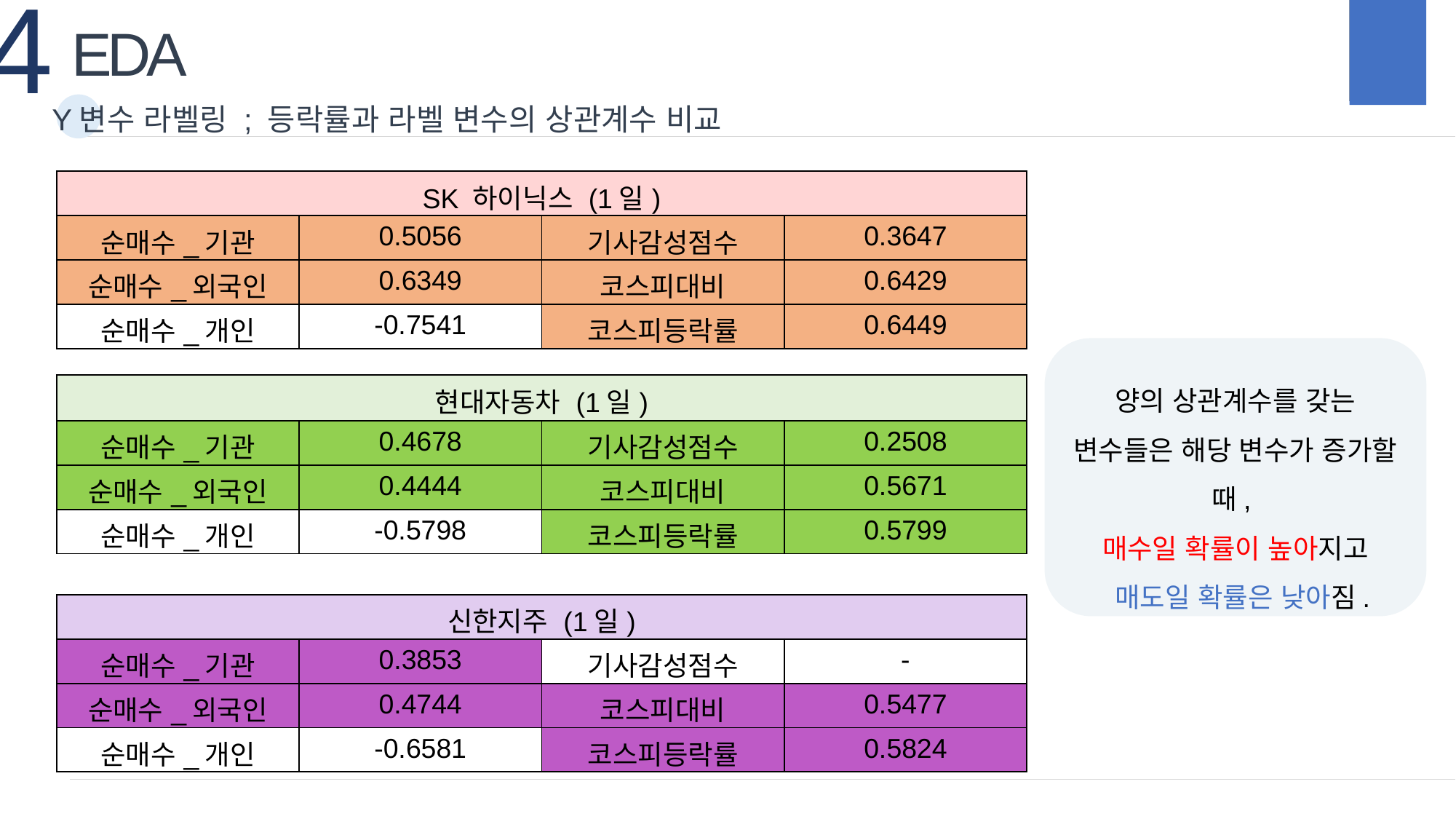

4

EDA

Y변수 라벨링 ; 등락률과 라벨 변수의 상관계수 비교
| SK 하이닉스 (1일) |  |  |  |
| --- | --- | --- | --- |
| 순매수\_기관 | 0.5056 | 기사감성점수 | 0.3647 |
| 순매수\_외국인 | 0.6349 | 코스피대비 | 0.6429 |
| 순매수\_개인 | -0.7541 | 코스피등락률 | 0.6449 |

양의 상관계수를 갖는 변수들은 해당 변수가 증가할 때,
매수일 확률이 높아지고
 매도일 확률은 낮아짐.
| 현대자동차 (1일) |  |  |  |
| --- | --- | --- | --- |
| 순매수\_기관 | 0.4678 | 기사감성점수 | 0.2508 |
| 순매수\_외국인 | 0.4444 | 코스피대비 | 0.5671 |
| 순매수\_개인 | -0.5798 | 코스피등락률 | 0.5799 |
| 신한지주 (1일) |  |  |  |
| --- | --- | --- | --- |
| 순매수\_기관 | 0.3853 | 기사감성점수 | - |
| 순매수\_외국인 | 0.4744 | 코스피대비 | 0.5477 |
| 순매수\_개인 | -0.6581 | 코스피등락률 | 0.5824 |